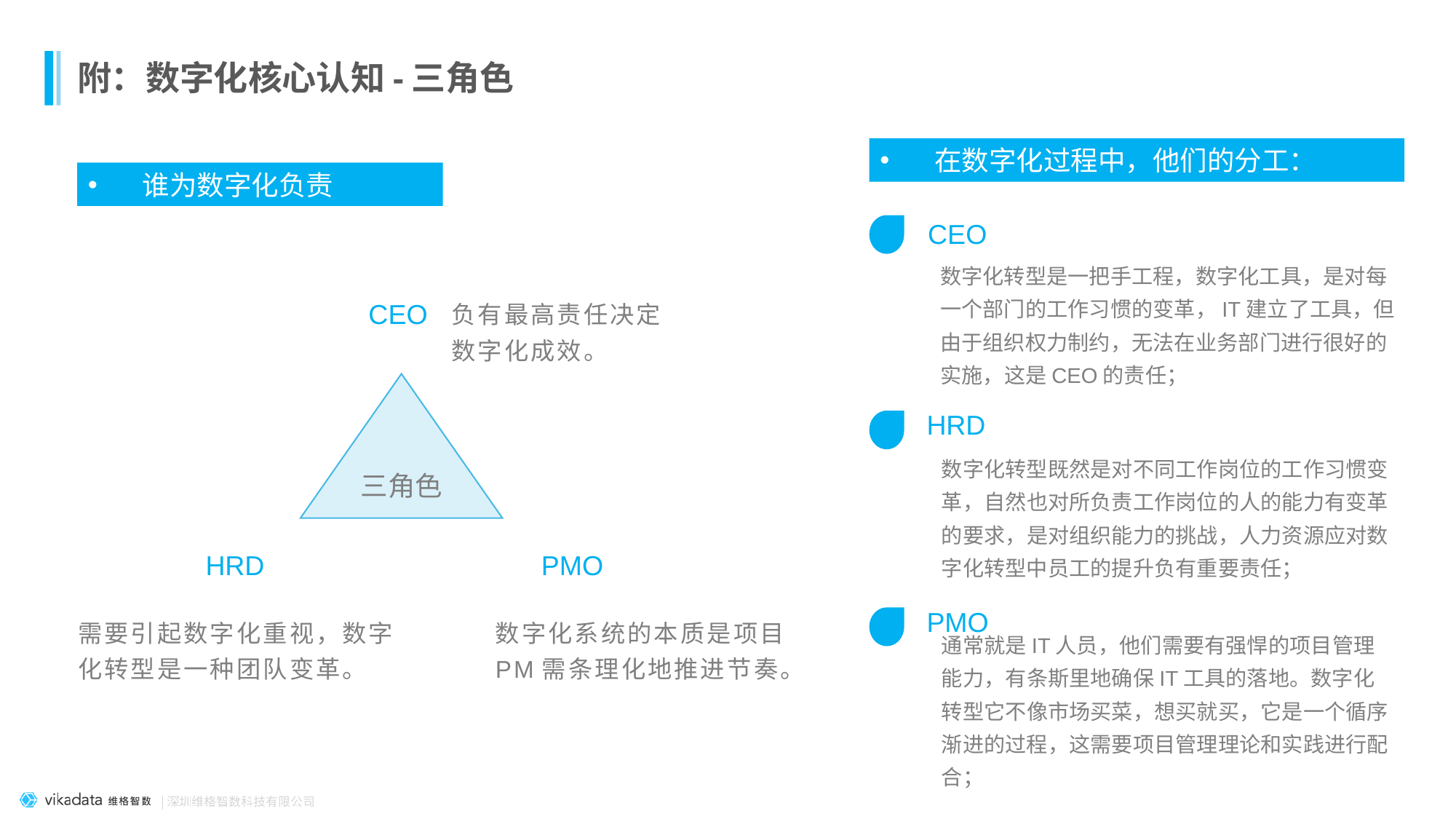

# 附：数字化核心认知-三角色
在数字化过程中，他们的分工：
谁为数字化负责
CEO

数字化转型是一把手工程，数字化工具，是对每一个部门的工作习惯的变革，IT建立了工具，但由于组织权力制约，无法在业务部门进行很好的实施，这是CEO的责任；
负有最高责任决定数字化成效。
CEO

HRD

数字化转型既然是对不同工作岗位的工作习惯变革，自然也对所负责工作岗位的人的能力有变革的要求，是对组织能力的挑战，人力资源应对数字化转型中员工的提升负有重要责任；
三角色
HRD
PMO
PMO
需要引起数字化重视，数字化转型是一种团队变革。
数字化系统的本质是项目PM需条理化地推进节奏。

通常就是IT人员，他们需要有强悍的项目管理能力，有条斯里地确保IT工具的落地。数字化转型它不像市场买菜，想买就买，它是一个循序渐进的过程，这需要项目管理理论和实践进行配合；